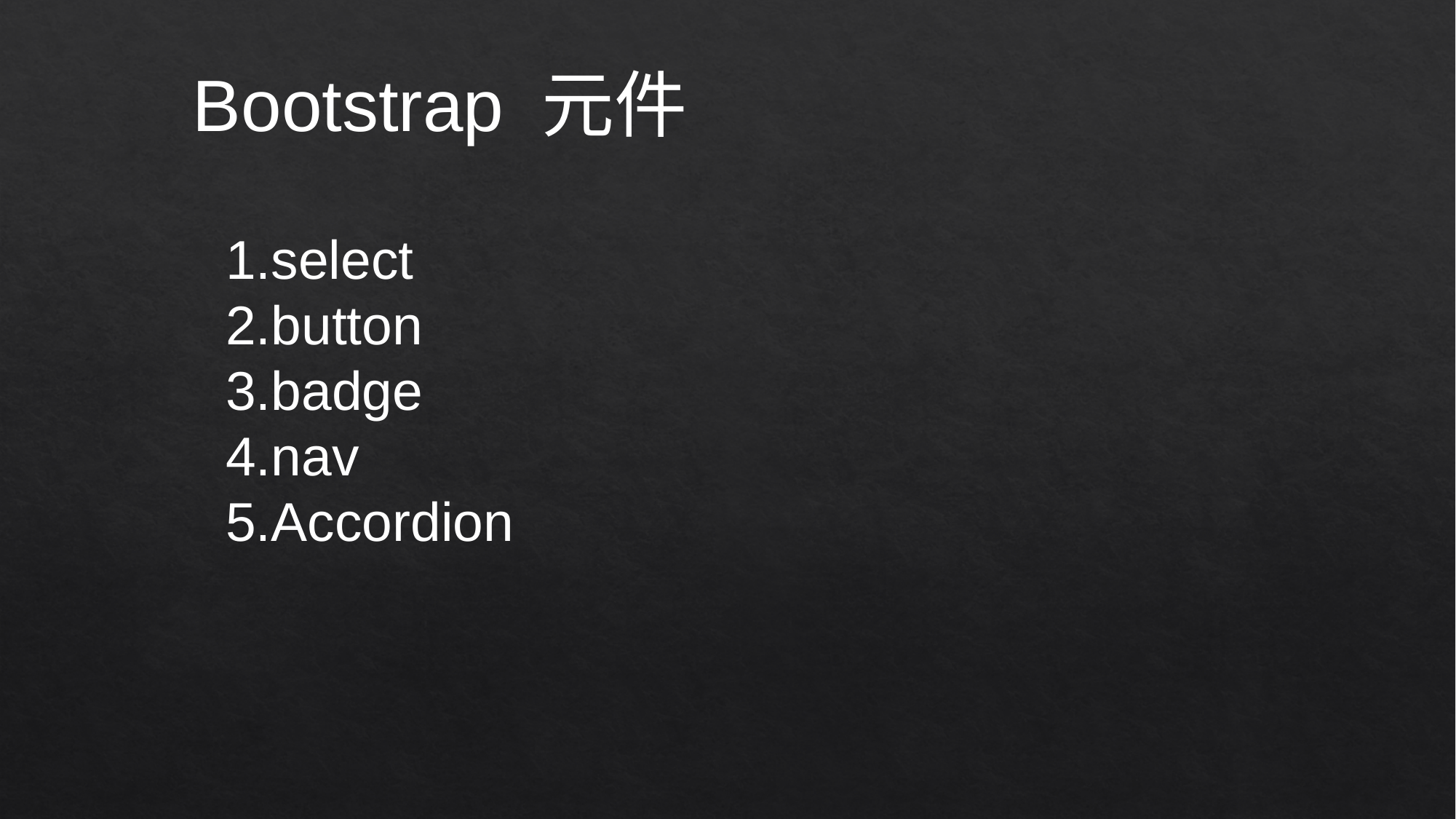

Bootstrap 元件
1.select
2.button
3.badge
4.nav
5.Accordion